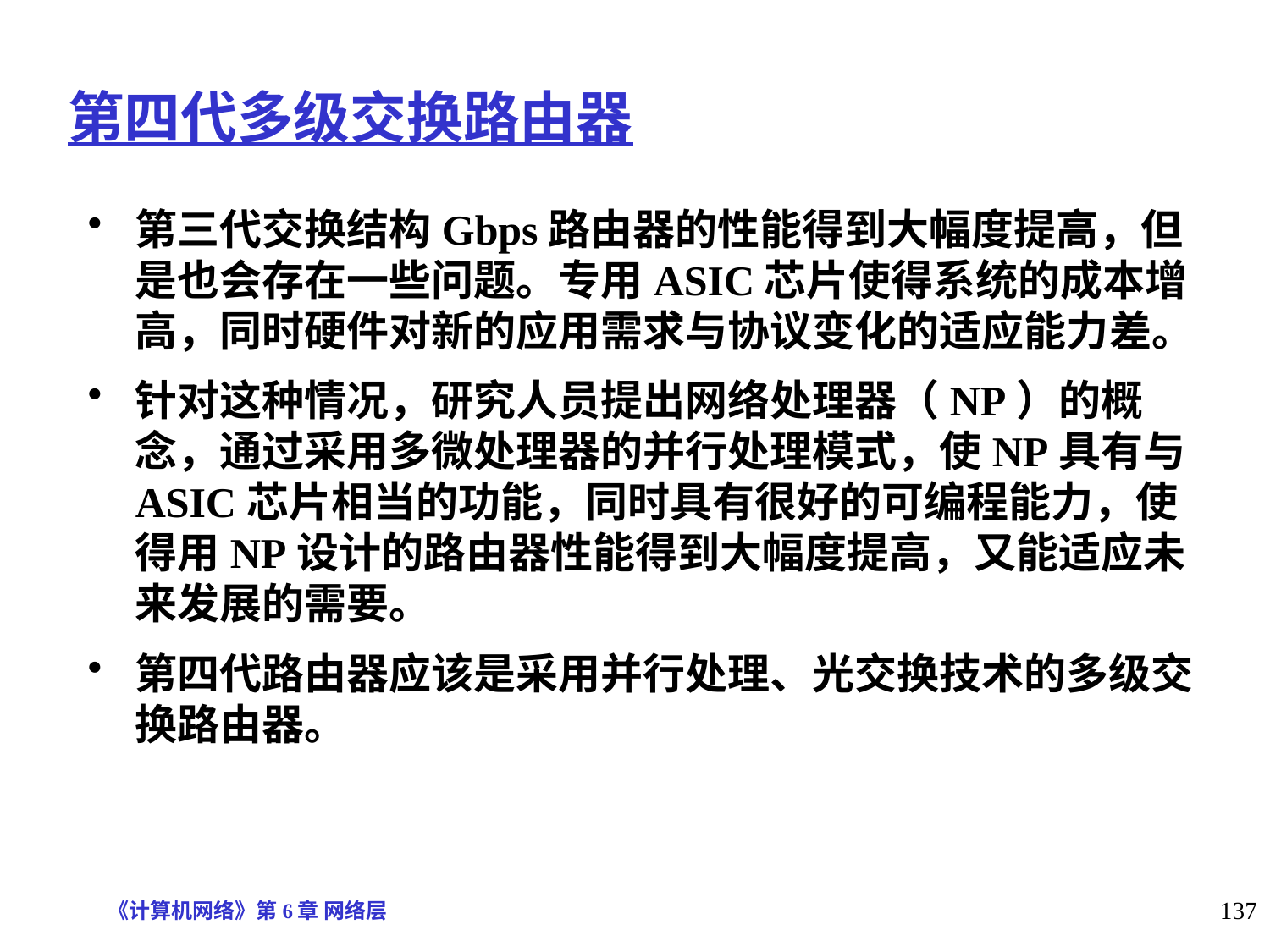

# 第四代多级交换路由器
第三代交换结构Gbps路由器的性能得到大幅度提高，但是也会存在一些问题。专用ASIC芯片使得系统的成本增高，同时硬件对新的应用需求与协议变化的适应能力差。
针对这种情况，研究人员提出网络处理器（NP）的概念，通过采用多微处理器的并行处理模式，使NP具有与ASIC芯片相当的功能，同时具有很好的可编程能力，使得用NP设计的路由器性能得到大幅度提高，又能适应未来发展的需要。
第四代路由器应该是采用并行处理、光交换技术的多级交换路由器。

《计算机网络》第6章 网络层
137